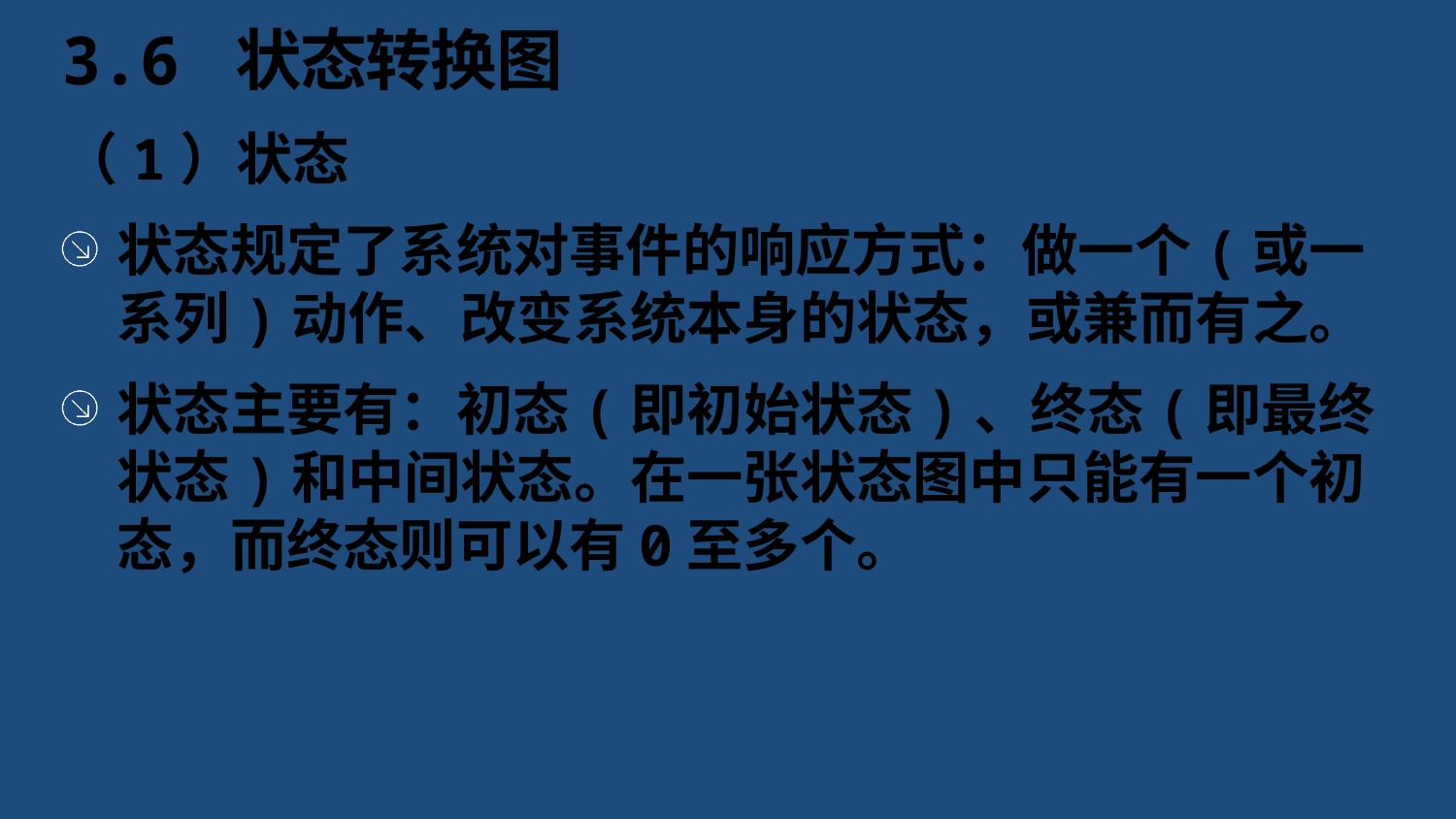

# 3.6 状态转换图
（1）状态
状态规定了系统对事件的响应方式：做一个(或一系列)动作、改变系统本身的状态，或兼而有之。
状态主要有：初态(即初始状态)、终态(即最终状态)和中间状态。在一张状态图中只能有一个初态，而终态则可以有0至多个。